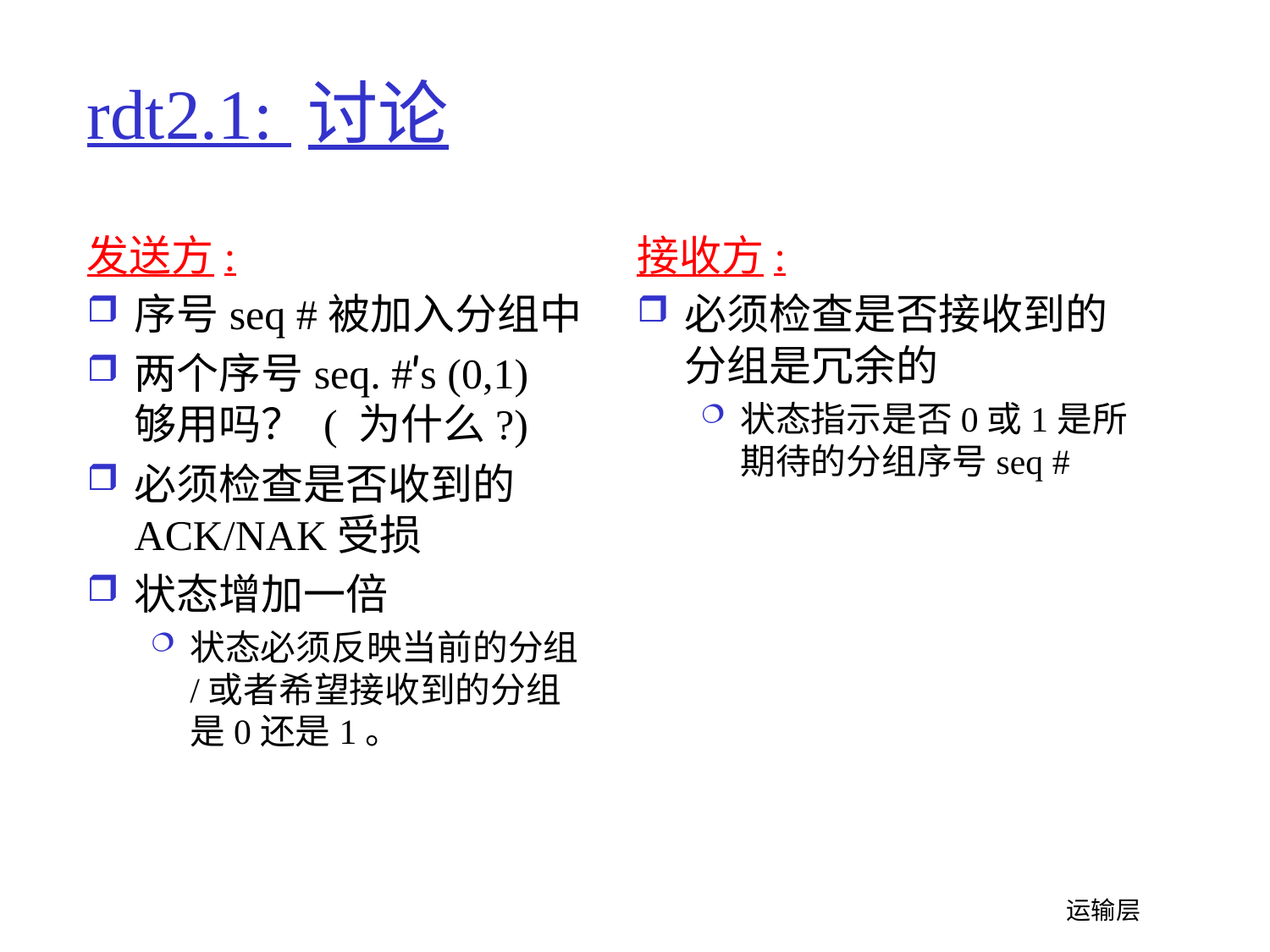

# rdt2.1: 讨论
发送方:
序号seq #被加入分组中
两个序号seq. #’s (0,1) 够用吗？ ( 为什么?)
必须检查是否收到的ACK/NAK受损
状态增加一倍
状态必须反映当前的分组/或者希望接收到的分组是0还是1。
接收方:
必须检查是否接收到的分组是冗余的
状态指示是否0或1是所期待的分组序号seq #

 运输层
41